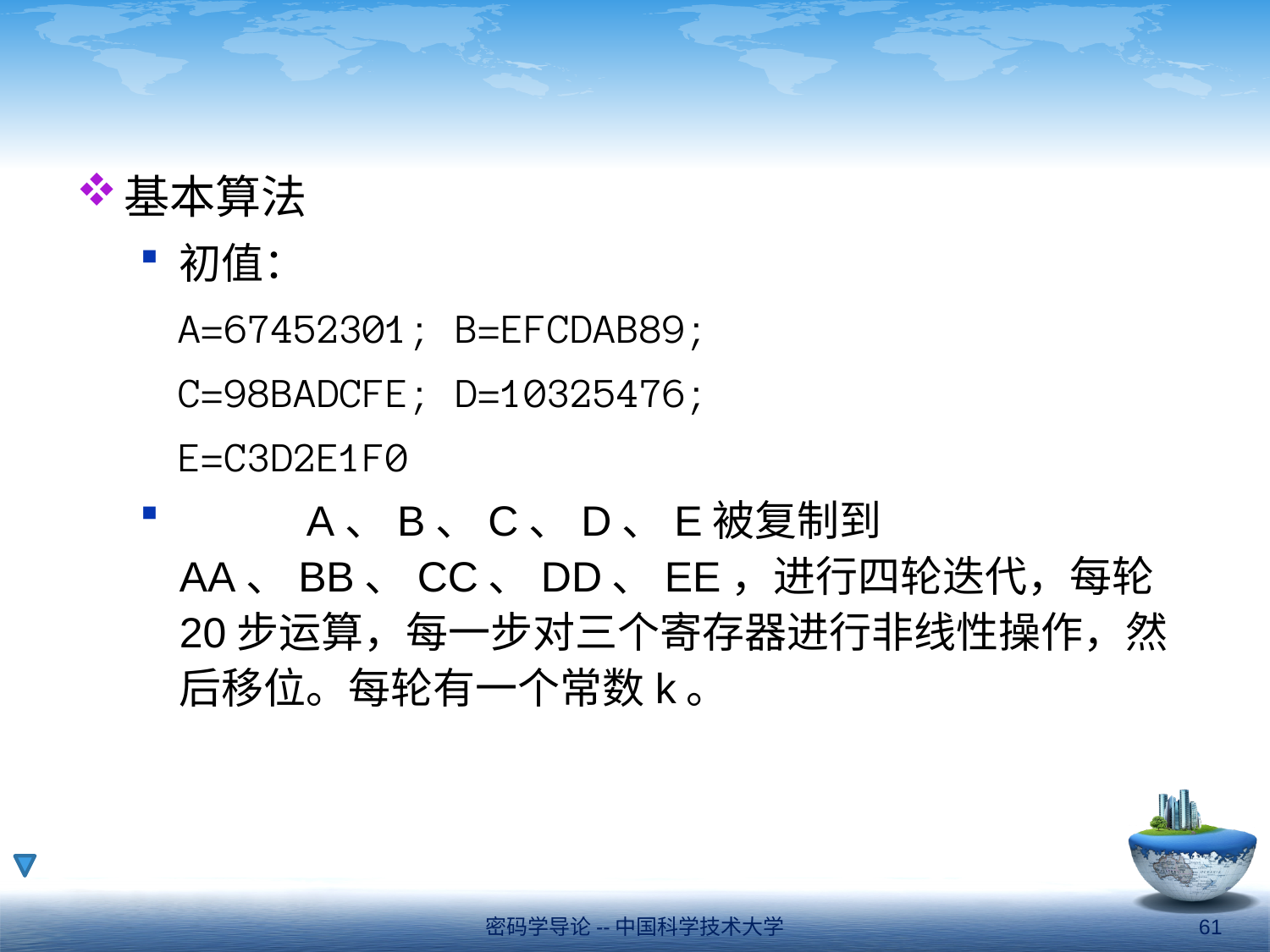

#
基本算法
初值：
	A=67452301; B=EFCDAB89;
	C=98BADCFE; D=10325476;
	E=C3D2E1F0
	A、B、C、D、E被复制到AA、BB、CC、DD、EE，进行四轮迭代，每轮20步运算，每一步对三个寄存器进行非线性操作，然后移位。每轮有一个常数k。

密码学导论--中国科学技术大学
61